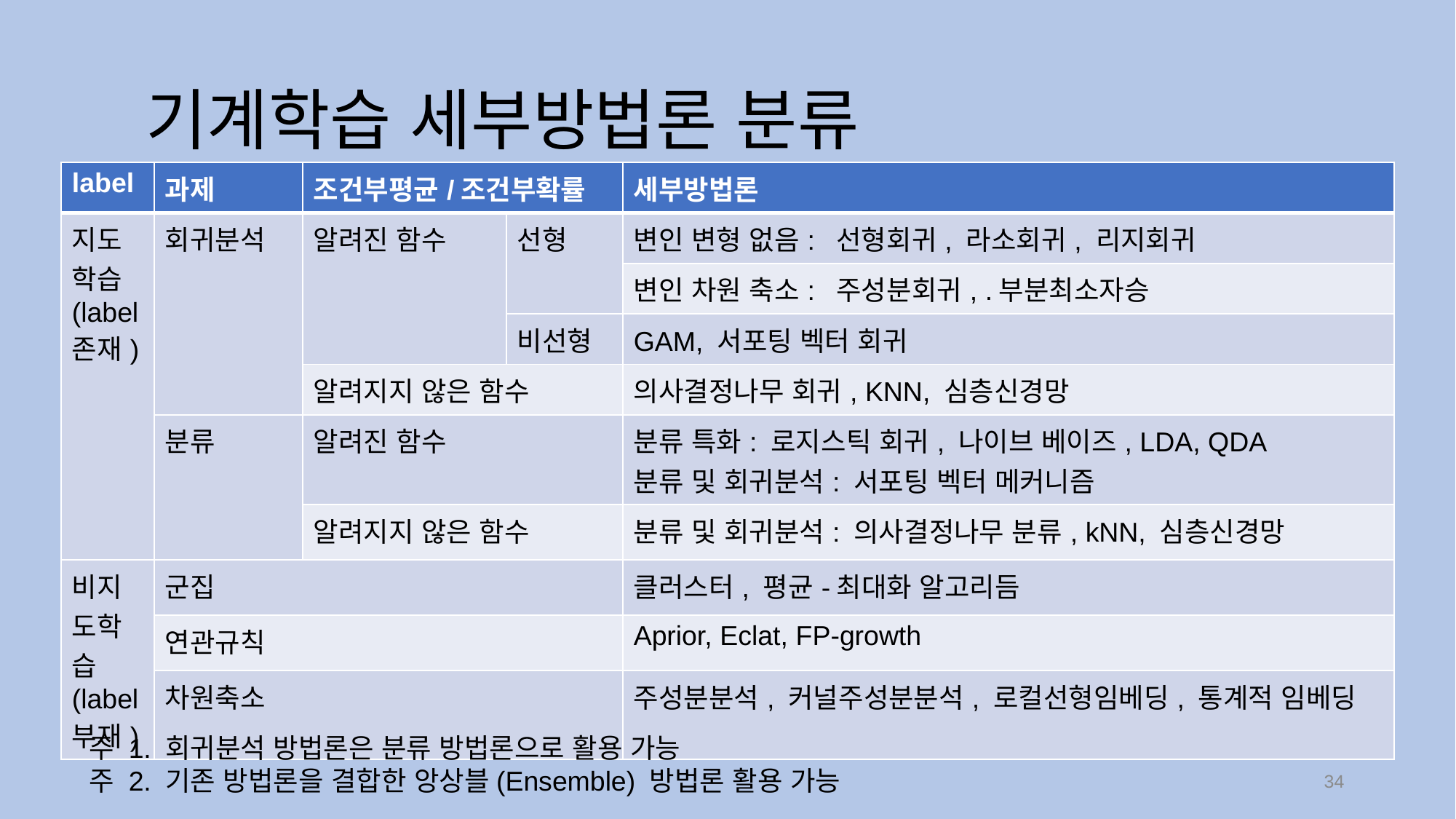

# 기계학습 세부방법론 분류
| label | 과제 | 조건부평균/조건부확률 |  | 세부방법론 |
| --- | --- | --- | --- | --- |
| 지도학습 (label 존재) | 회귀분석 | 알려진 함수 | 선형 | 변인 변형 없음: 선형회귀, 라소회귀, 리지회귀 |
|  |  |  |  | 변인 차원 축소: 주성분회귀, .부분최소자승 |
|  |  |  | 비선형 | GAM, 서포팅 벡터 회귀 |
|  |  | 알려지지 않은 함수 |  | 의사결정나무 회귀, KNN, 심층신경망 |
|  | 분류 | 알려진 함수 |  | 분류 특화: 로지스틱 회귀, 나이브 베이즈, LDA, QDA 분류 및 회귀분석: 서포팅 벡터 메커니즘 |
|  |  | 알려지지 않은 함수 |  | 분류 및 회귀분석: 의사결정나무 분류, kNN, 심층신경망 |
| 비지도학습 (label 부재) | 군집 |  |  | 클러스터, 평균-최대화 알고리듬 |
|  | 연관규칙 |  |  | Aprior, Eclat, FP-growth |
|  | 차원축소 |  |  | 주성분분석, 커널주성분분석, 로컬선형임베딩, 통계적 임베딩 |
주 1. 회귀분석 방법론은 분류 방법론으로 활용 가능
주 2. 기존 방법론을 결합한 앙상블(Ensemble) 방법론 활용 가능
34